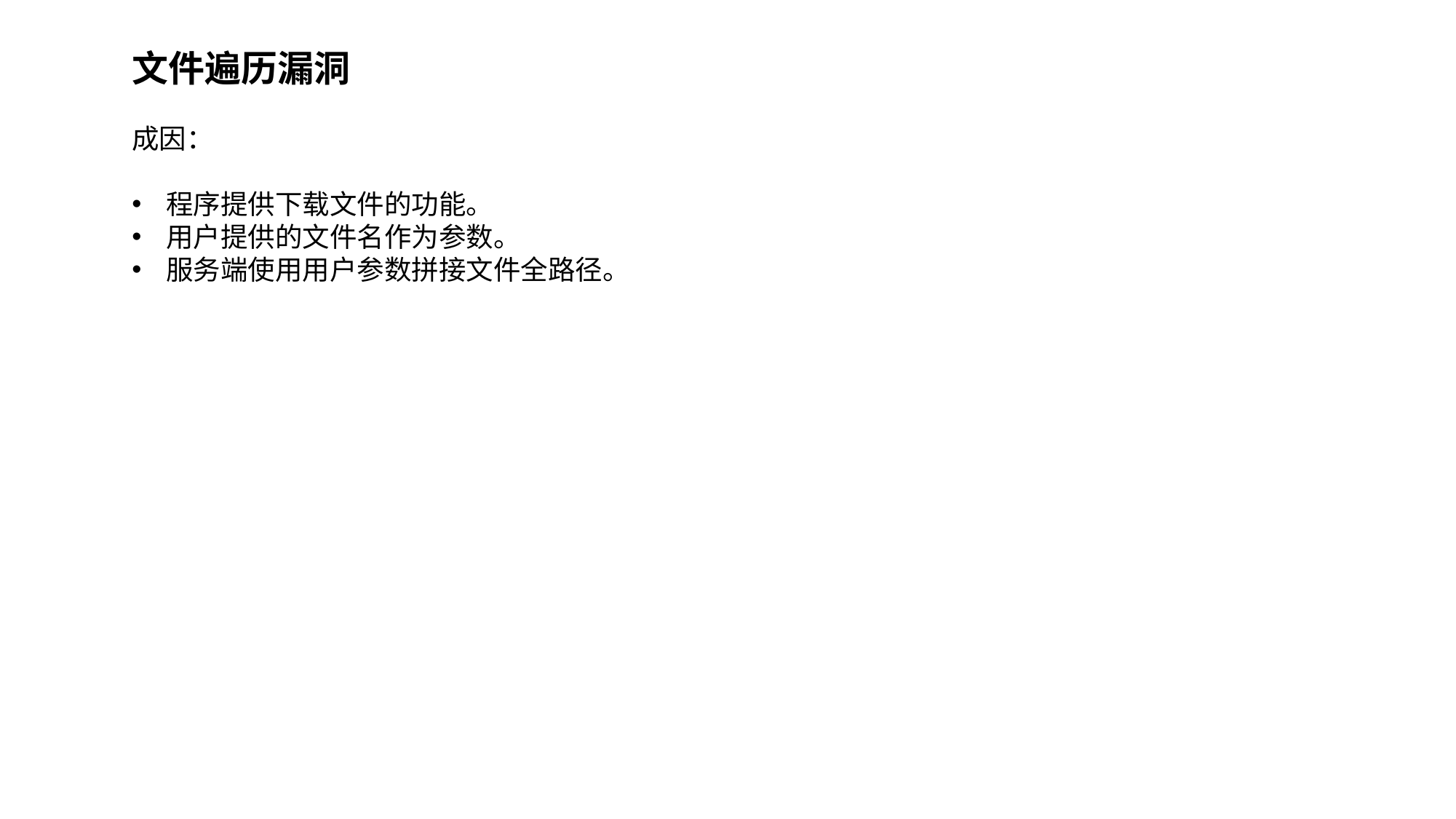

文件遍历漏洞

成因：

程序提供下载文件的功能。
用户提供的文件名作为参数。
服务端使用用户参数拼接文件全路径。